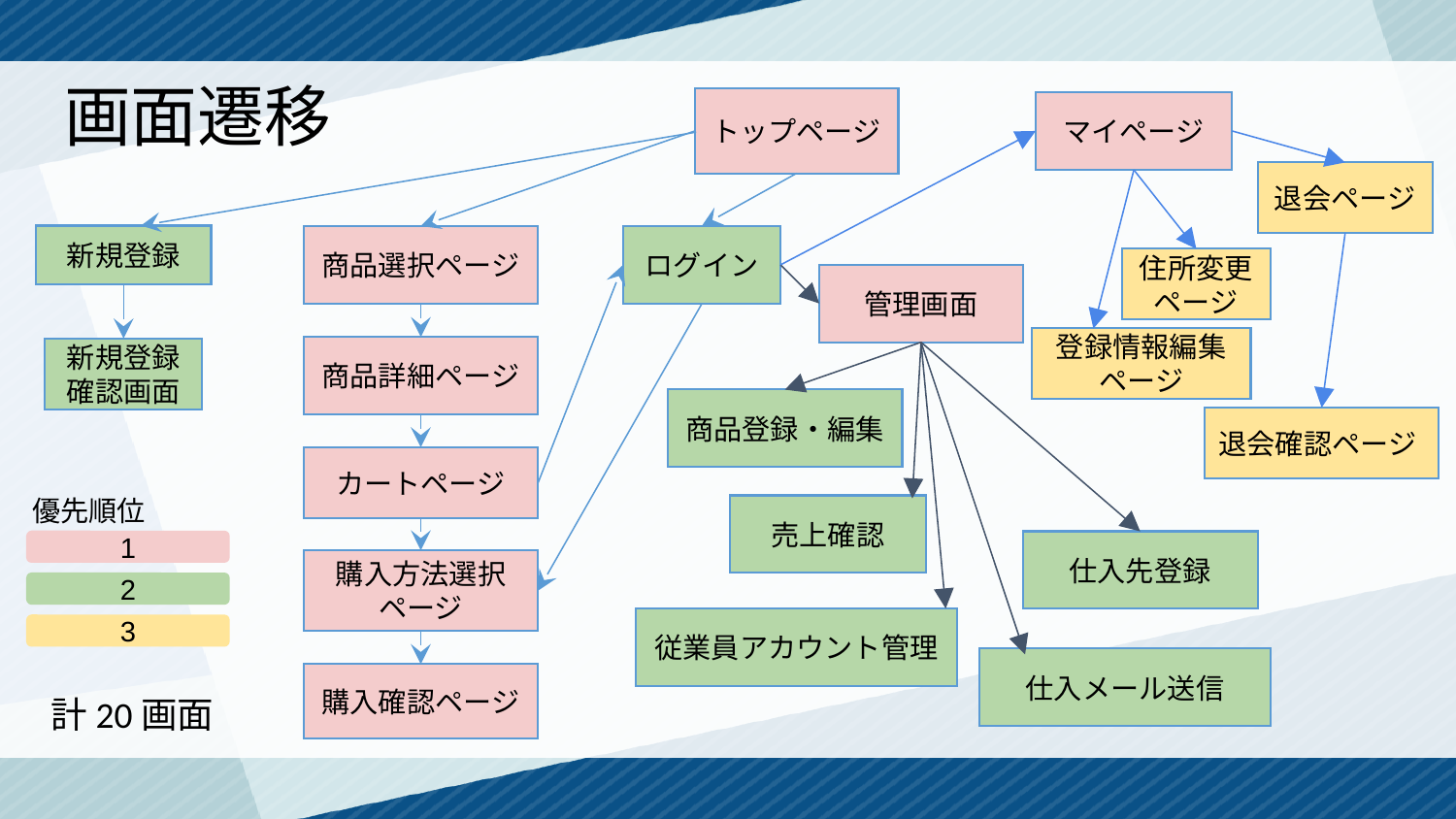

# 画面遷移
トップページ
マイページ
退会ページ
新規登録
ログイン
商品選択ページ
住所変更ページ
管理画面
登録情報編集ページ
商品詳細ページ
新規登録確認画面
商品登録・編集
退会確認ページ
カートページ
優先順位
売上確認
1
仕入先登録
購入方法選択ページ
2
従業員アカウント管理
3
仕入メール送信
購入確認ページ
計20画面